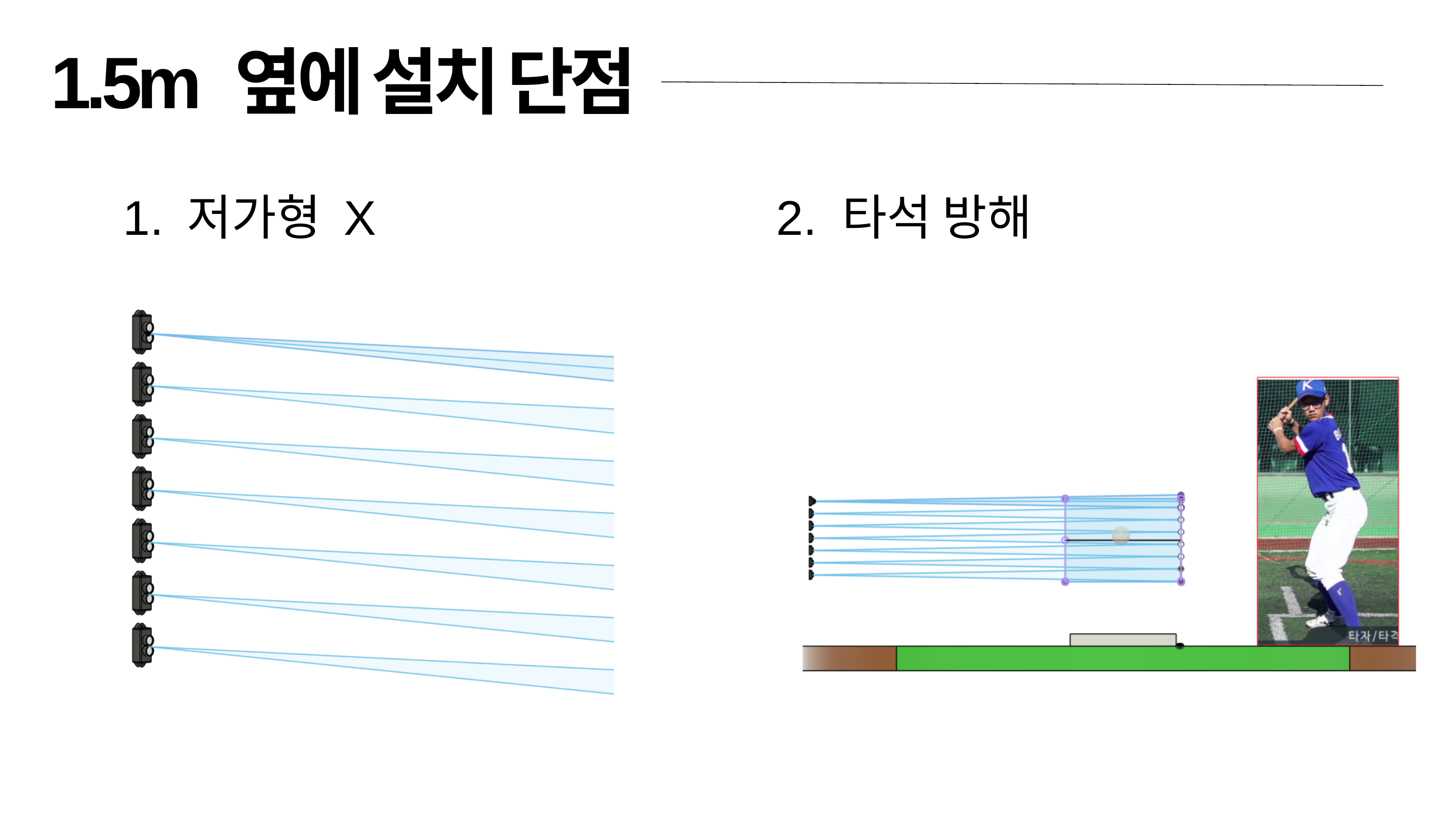

1.5m 옆에 설치 단점

 저가형 X
2. 타석 방해